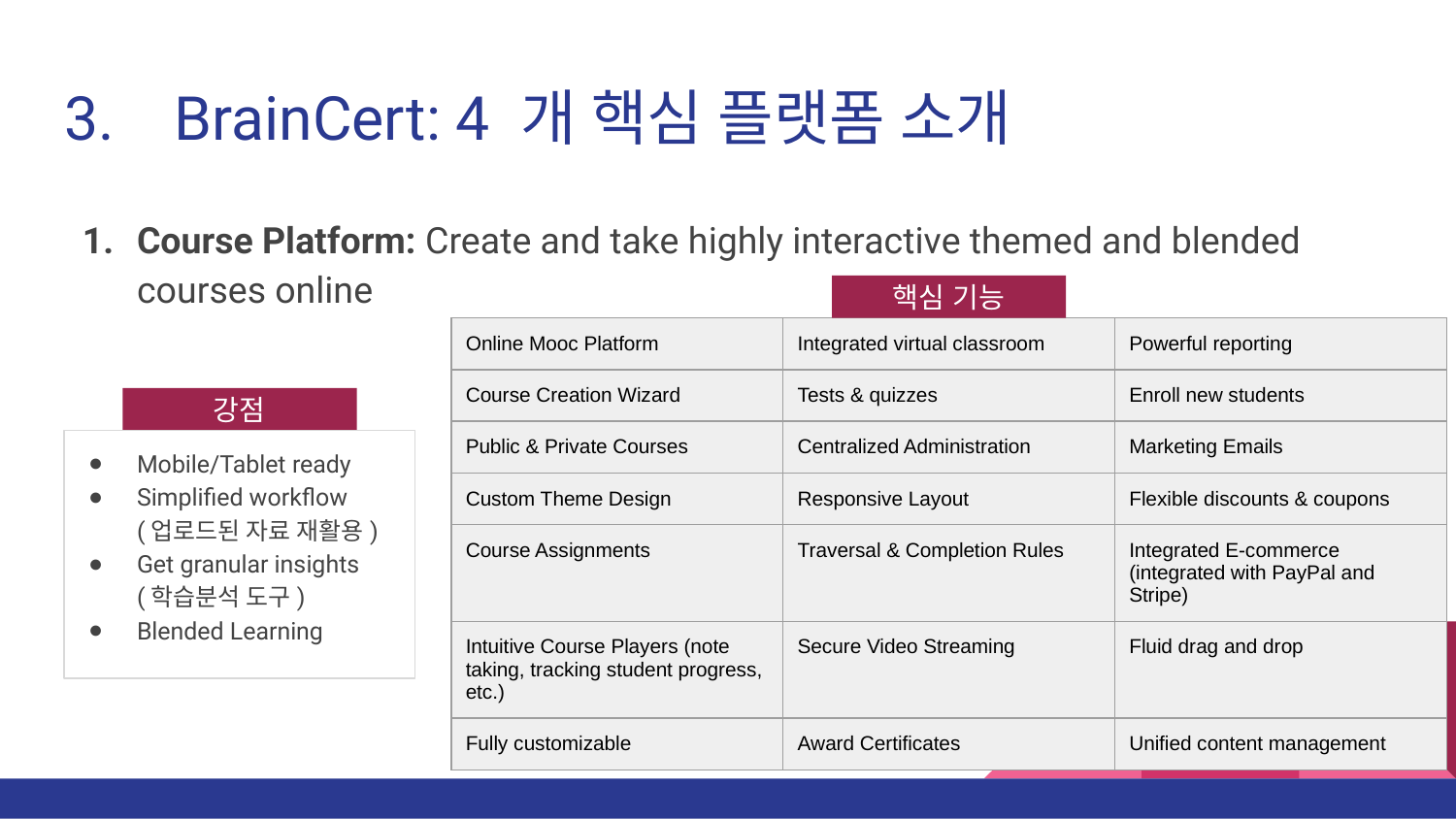

# 3.    BrainCert: 4 개 핵심 플랫폼 소개
Course Platform: Create and take highly interactive themed and blended courses online

Mobile/Tablet ready
Simplified workflow
            (업로드된 자료 재활용)
Get granular insights
            (학습분석 도구)
Blended Learning
핵심 기능
| Online Mooc Platform | Integrated virtual classroom | Powerful reporting |
| --- | --- | --- |
| Course Creation Wizard | Tests & quizzes | Enroll new students |
| Public & Private Courses | Centralized Administration | Marketing Emails |
| Custom Theme Design | Responsive Layout | Flexible discounts & coupons |
| Course Assignments | Traversal & Completion Rules | Integrated E-commerce (integrated with PayPal and Stripe) |
| Intuitive Course Players (note taking, tracking student progress, etc.) | Secure Video Streaming | Fluid drag and drop |
| Fully customizable | Award Certificates | Unified content management |
강점